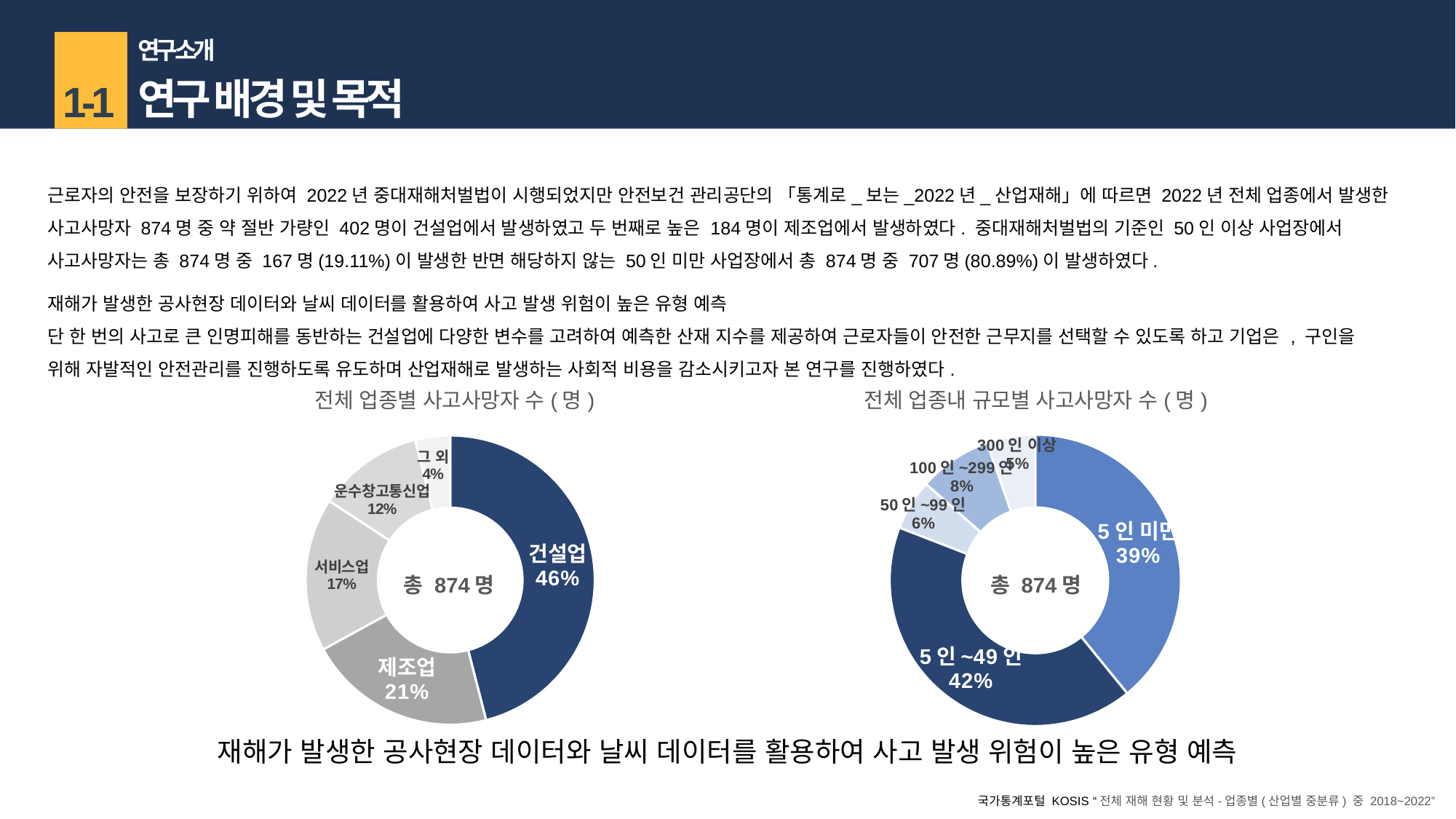

연구 소개

연구 배경 및 목적
1-1
근로자의 안전을 보장하기 위하여 2022년 중대재해처벌법이 시행되었지만 안전보건 관리공단의 「통계로_보는_2022년_산업재해」에 따르면 2022년 전체 업종에서 발생한 사고사망자 874명 중 약 절반 가량인 402명이 건설업에서 발생하였고 두 번째로 높은 184명이 제조업에서 발생하였다. 중대재해처벌법의 기준인 50인 이상 사업장에서 사고사망자는 총 874명 중 167명(19.11%)이 발생한 반면 해당하지 않는 50인 미만 사업장에서 총 874명 중 707명(80.89%)이 발생하였다.
재해가 발생한 공사현장 데이터와 날씨 데이터를 활용하여 사고 발생 위험이 높은 유형 예측
단 한 번의 사고로 큰 인명피해를 동반하는 건설업에 다양한 변수를 고려하여 예측한 산재 지수를 제공하여 근로자들이 안전한 근무지를 선택할 수 있도록 하고 기업은 , 구인을 위해 자발적인 안전관리를 진행하도록 유도하며 산업재해로 발생하는 사회적 비용을 감소시키고자 본 연구를 진행하였다.

### Chart: 전체 업종별 사고사망자 수(명)

| Category | 명 |
|---|---|
| 건설업 | 402.0 |
| 제조업 | 184.0 |
| 서비스업 | 150.0 |
| 운수창고통신업 | 104.0 |
| 그 외 | 34.0 |

### Chart: 전체 업종내 규모별 사고사망자 수(명)

| Category | 명 |
|---|---|
| 5인 미만 | 342.0 |
| 5인~49인 | 365.0 |
| 50인~99인 | 49.0 |
| 100인~299인 | 71.0 |
| 300인 이상 | 47.0 |
총 874명
총 874명
재해가 발생한 공사현장 데이터와 날씨 데이터를 활용하여 사고 발생 위험이 높은 유형 예측
국가통계포털 KOSIS “전체 재해 현황 및 분석-업종별(산업별 중분류) 중 2018~2022”